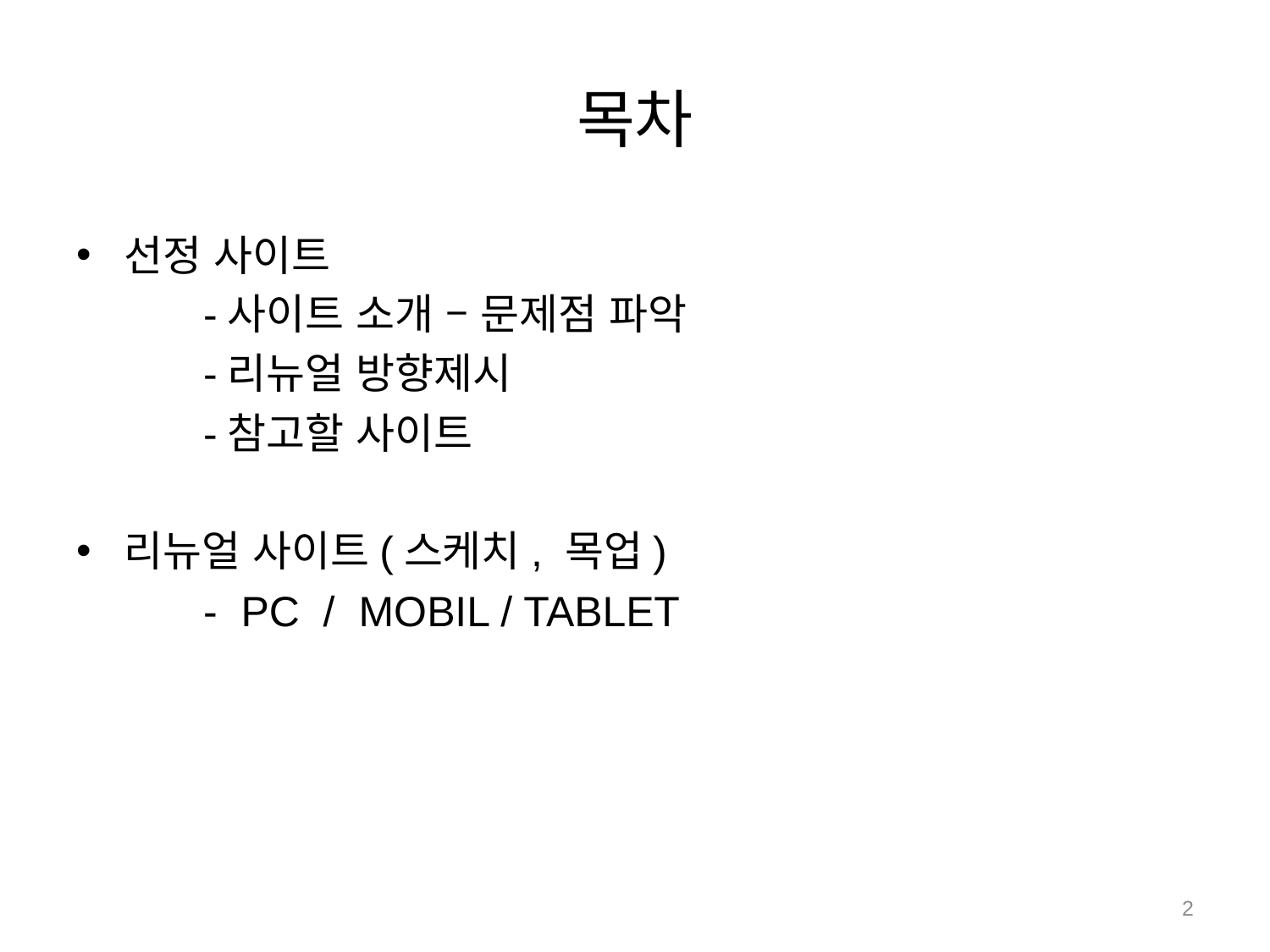

# 목차
선정 사이트
	-사이트 소개 – 문제점 파악
	-리뉴얼 방향제시
	-참고할 사이트

리뉴얼 사이트(스케치, 목업)
	-  PC  /  MOBIL / TABLET

2